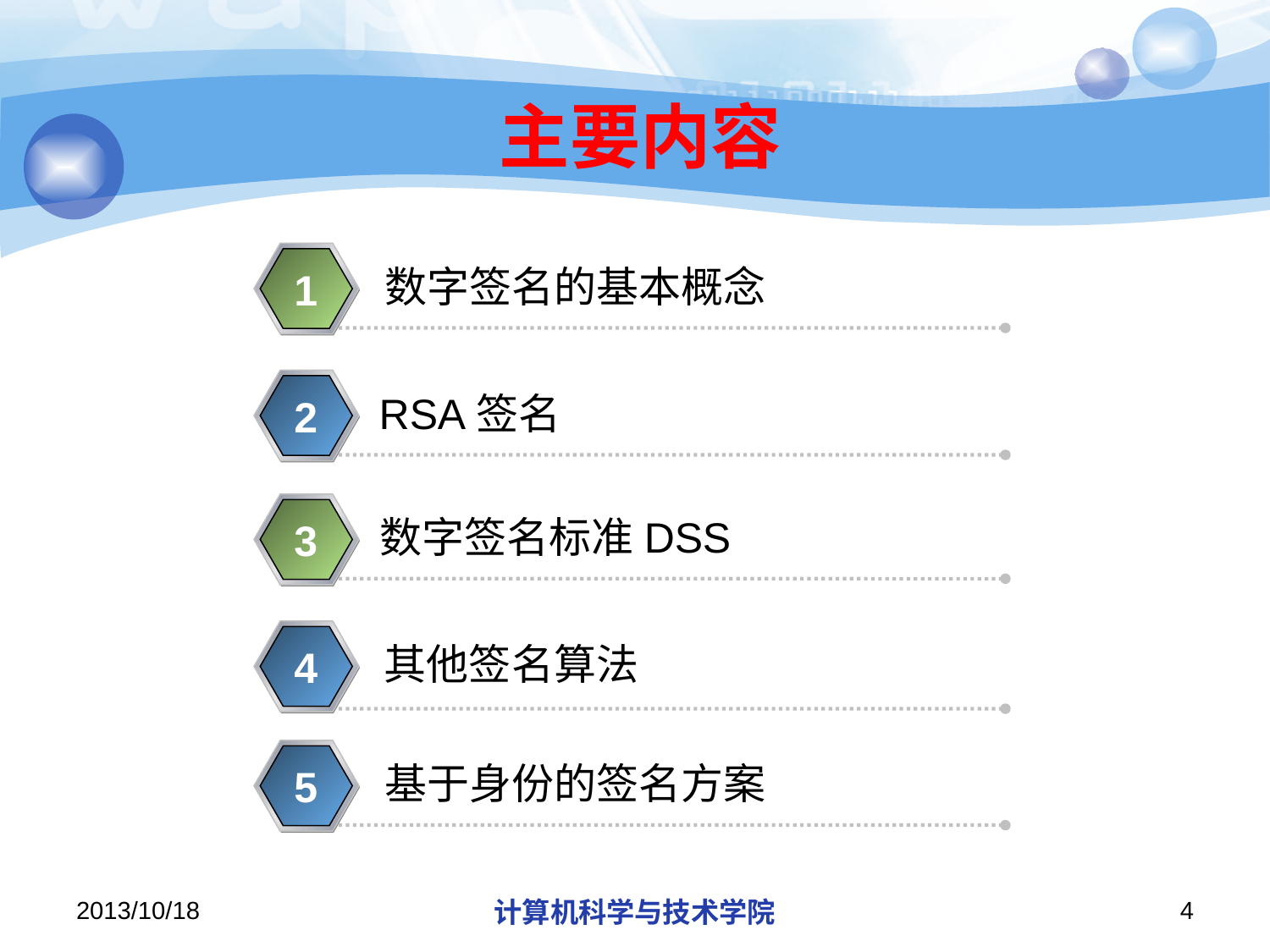

# 主要内容

数字签名的基本概念
1

RSA签名
2

数字签名标准DSS
3

其他签名算法
4

基于身份的签名方案
5

2013/10/18
计算机科学与技术学院
4